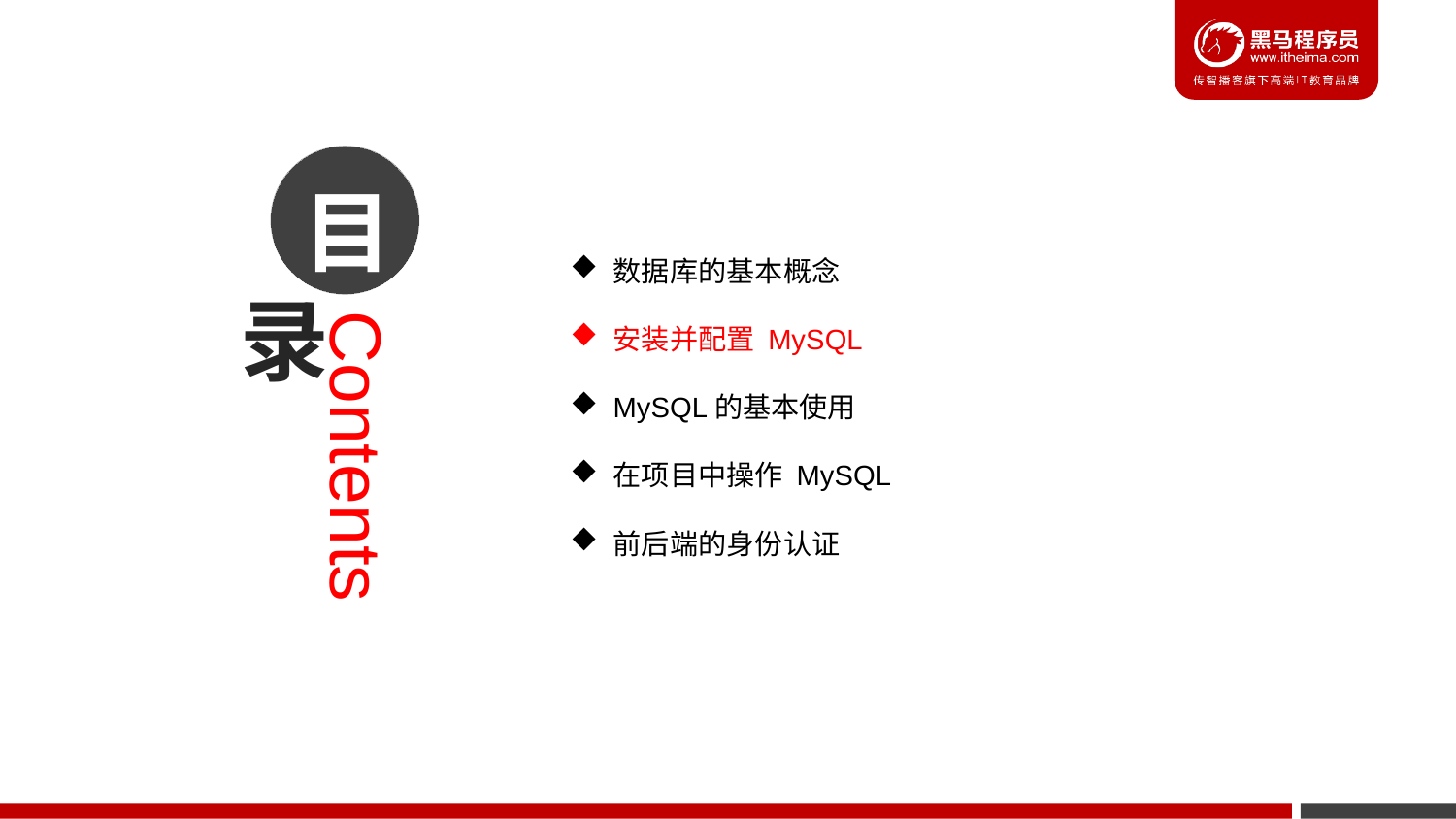

数据库的基本概念
安装并配置 MySQL
MySQL的基本使用
在项目中操作 MySQL
前后端的身份认证